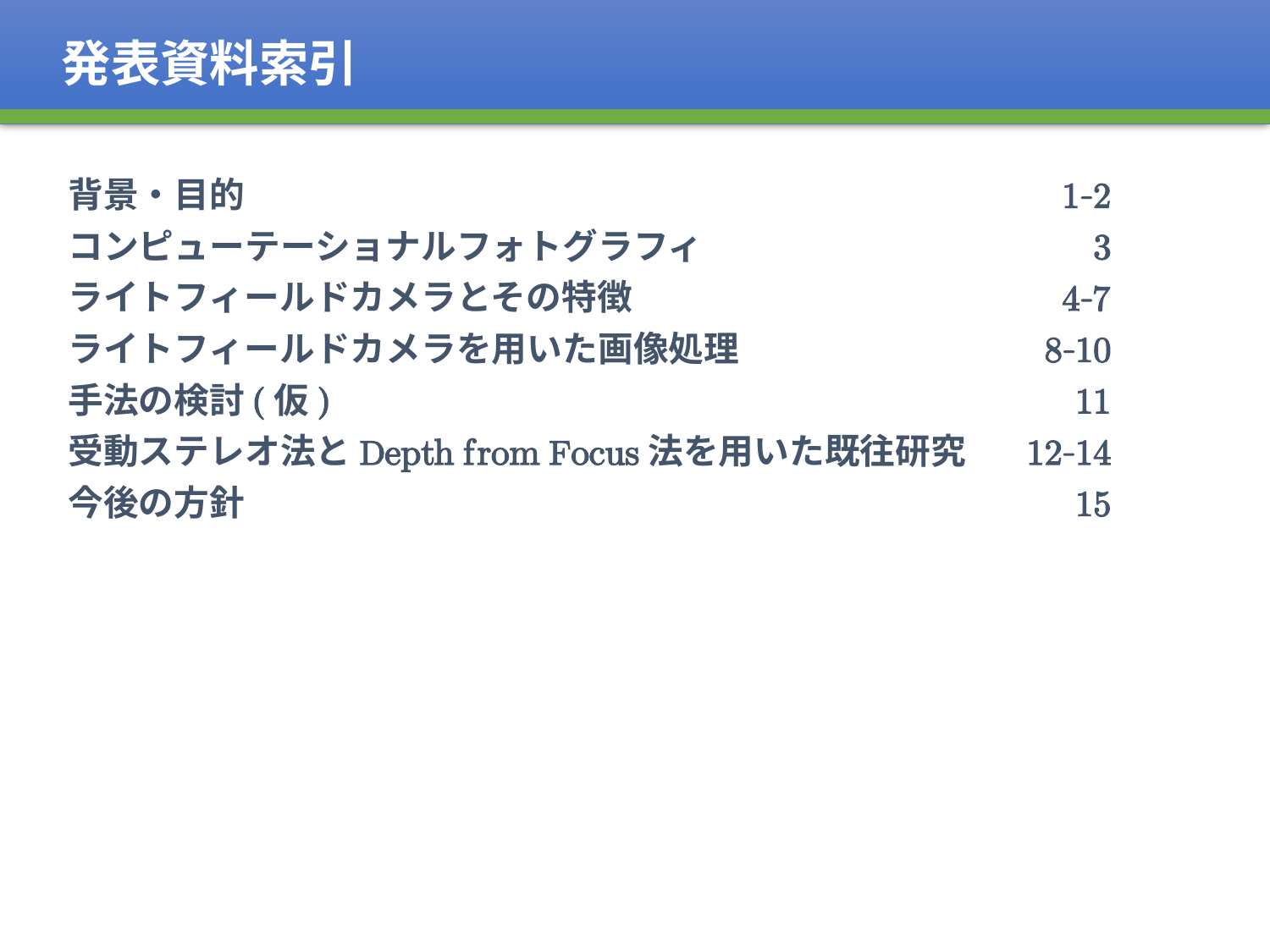

発表資料索引

背景・目的
コンピューテーショナルフォトグラフィ
ライトフィールドカメラとその特徴
ライトフィールドカメラを用いた画像処理
手法の検討(仮)
受動ステレオ法とDepth from Focus法を用いた既往研究
今後の方針

1-2
3
4-7
8-10
11
12-14
15